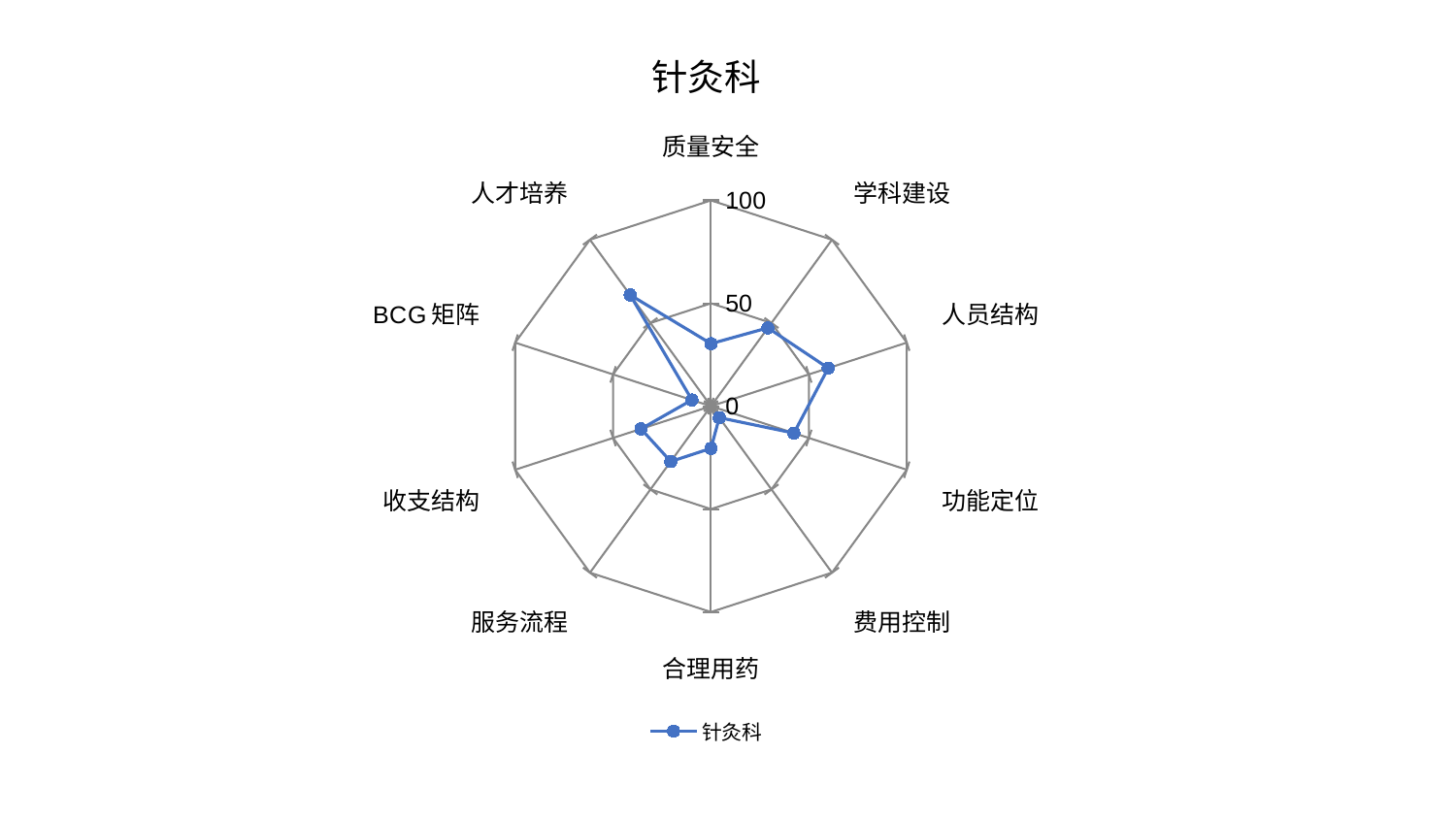

### Chart: 针灸科

| Category | 针灸科 |
|---|---|
| 质量安全 | 30.388383248553605 |
| 学科建设 | 47.04131439817536 |
| 人员结构 | 59.87580342904919 |
| 功能定位 | 42.36824063743739 |
| 费用控制 | 6.902819551846507 |
| 合理用药 | 20.513012460895954 |
| 服务流程 | 33.2262621856691 |
| 收支结构 | 35.74765475926236 |
| BCG矩阵 | 9.74092467903186 |
| 人才培养 | 66.80534667502316 |
101